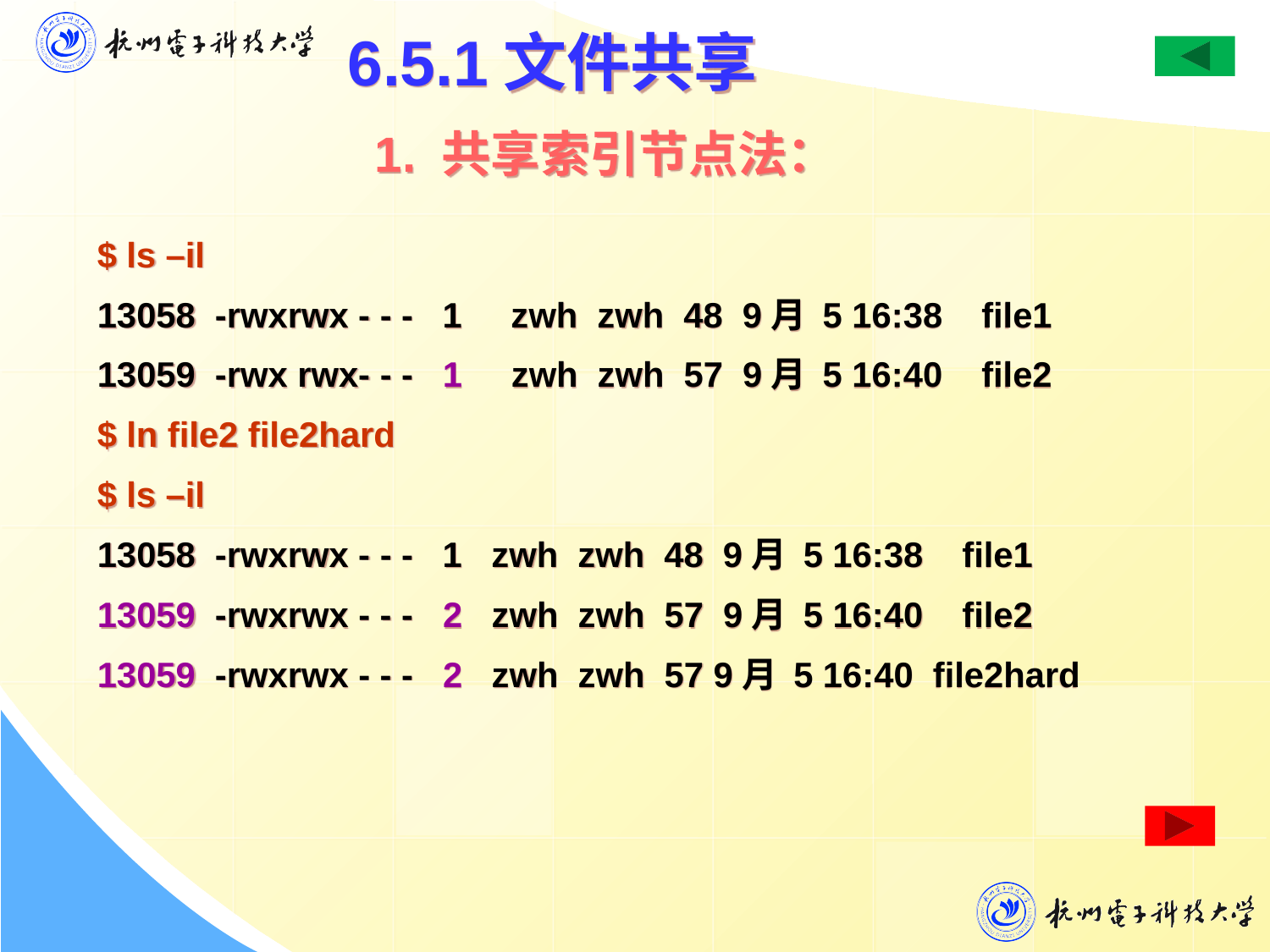

6.5.1文件共享
  1. 共享索引节点法：

 $ ls –il
 13058  -rwxrwx - - -   1     zwh  zwh  48  9月 5 16:38    file1
 13059  -rwx rwx- - -   1     zwh  zwh  57  9月 5 16:40    file2
 $ ln file2 file2hard
 $ ls –il
 13058  -rwxrwx - - -   1   zwh  zwh  48  9月 5 16:38    file1
 13059  -rwxrwx - - -   2   zwh  zwh  57  9月 5 16:40    file2
 13059  -rwxrwx - - -   2   zwh  zwh  57 9月 5 16:40  file2hard